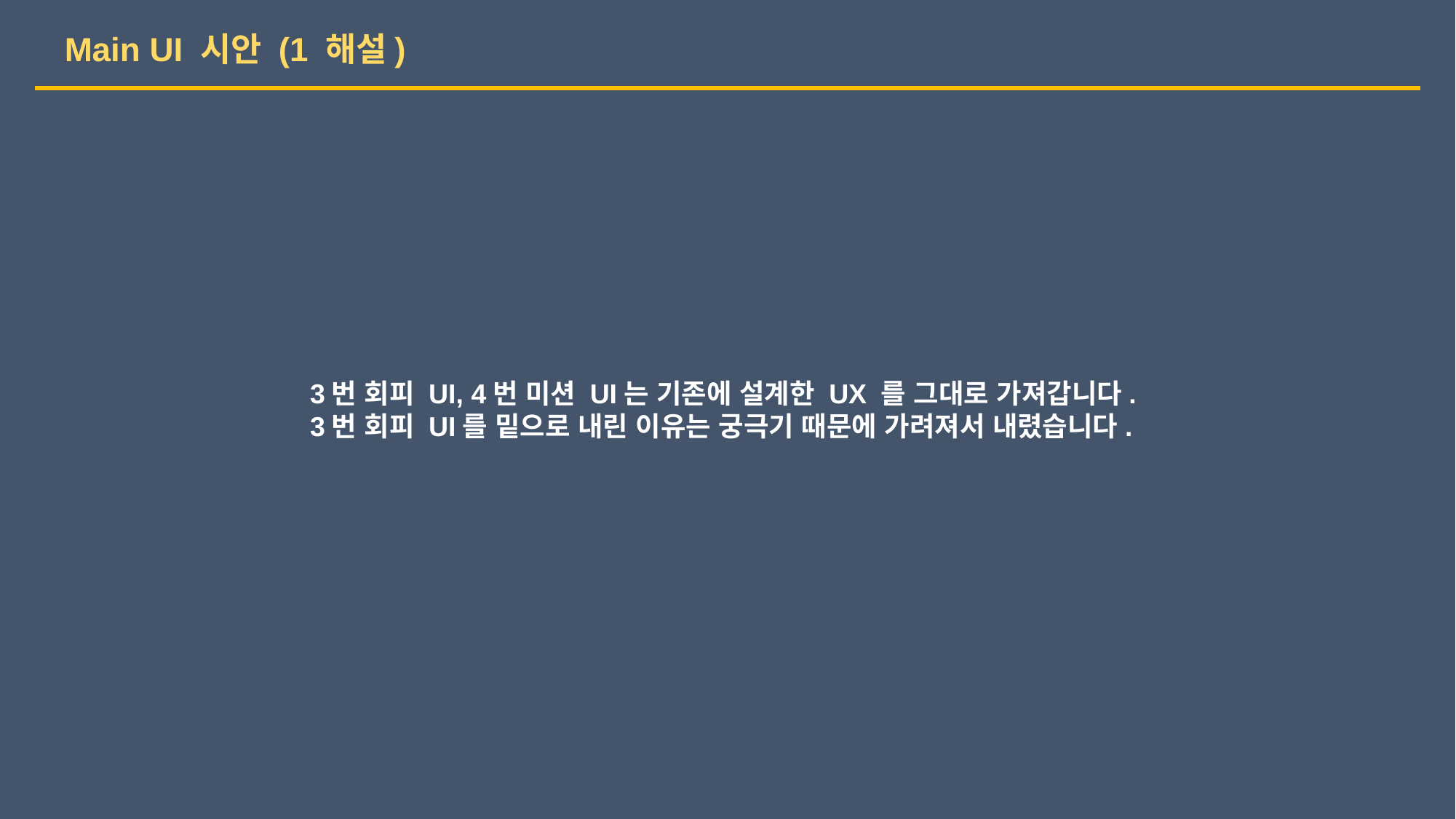

Main UI 시안 (1 해설)
3번 회피 UI, 4번 미션 UI는 기존에 설계한 UX 를 그대로 가져갑니다.
3번 회피 UI를 밑으로 내린 이유는 궁극기 때문에 가려져서 내렸습니다.